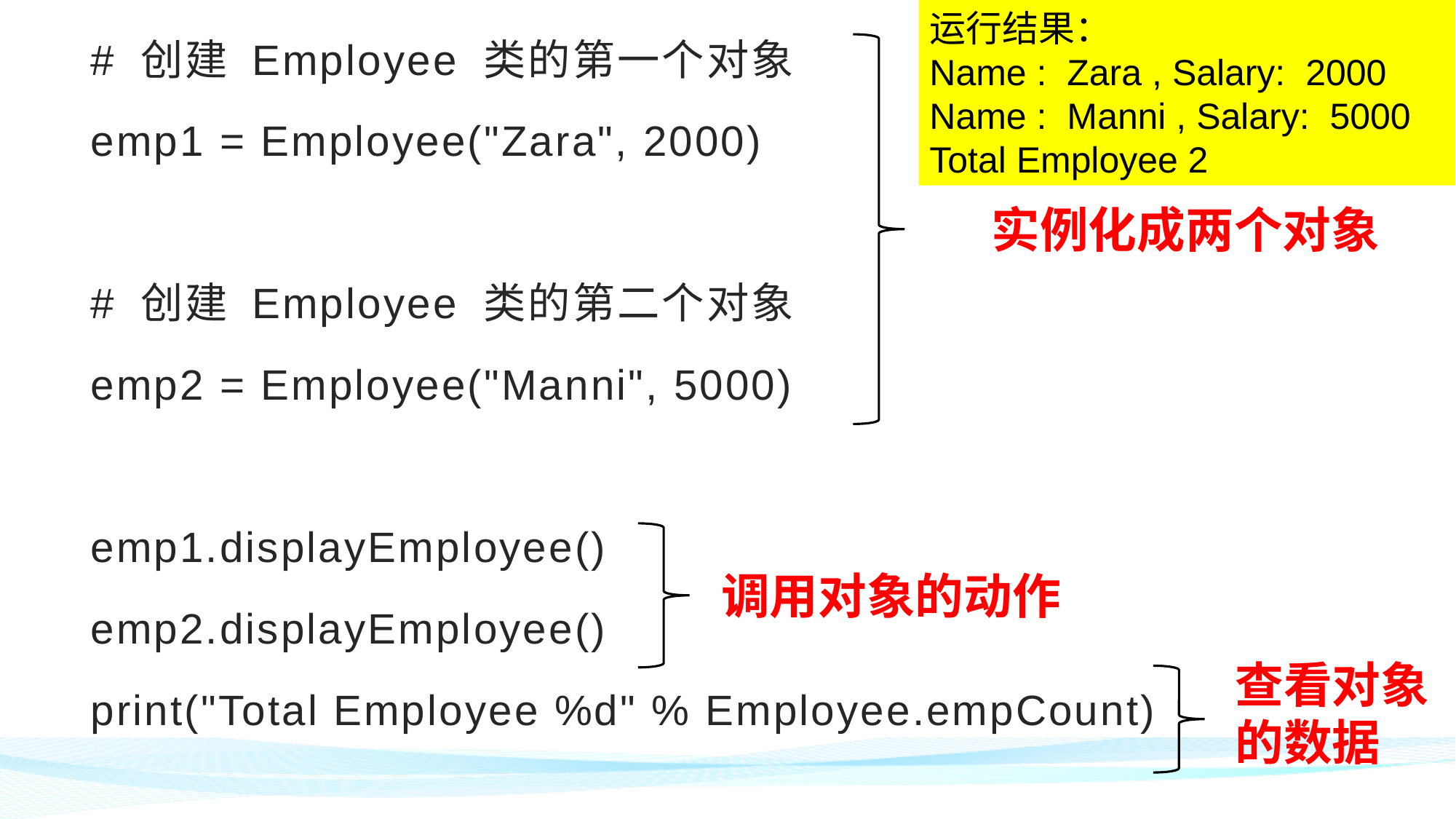

运行结果：
Name :  Zara , Salary:  2000
Name :  Manni , Salary:  5000
Total Employee 2
# 创建 Employee 类的第一个对象
emp1 = Employee("Zara", 2000)

# 创建 Employee 类的第二个对象
emp2 = Employee("Manni", 5000)

emp1.displayEmployee()
emp2.displayEmployee()
print("Total Employee %d" % Employee.empCount)

实例化成两个对象

调用对象的动作
查看对象
的数据